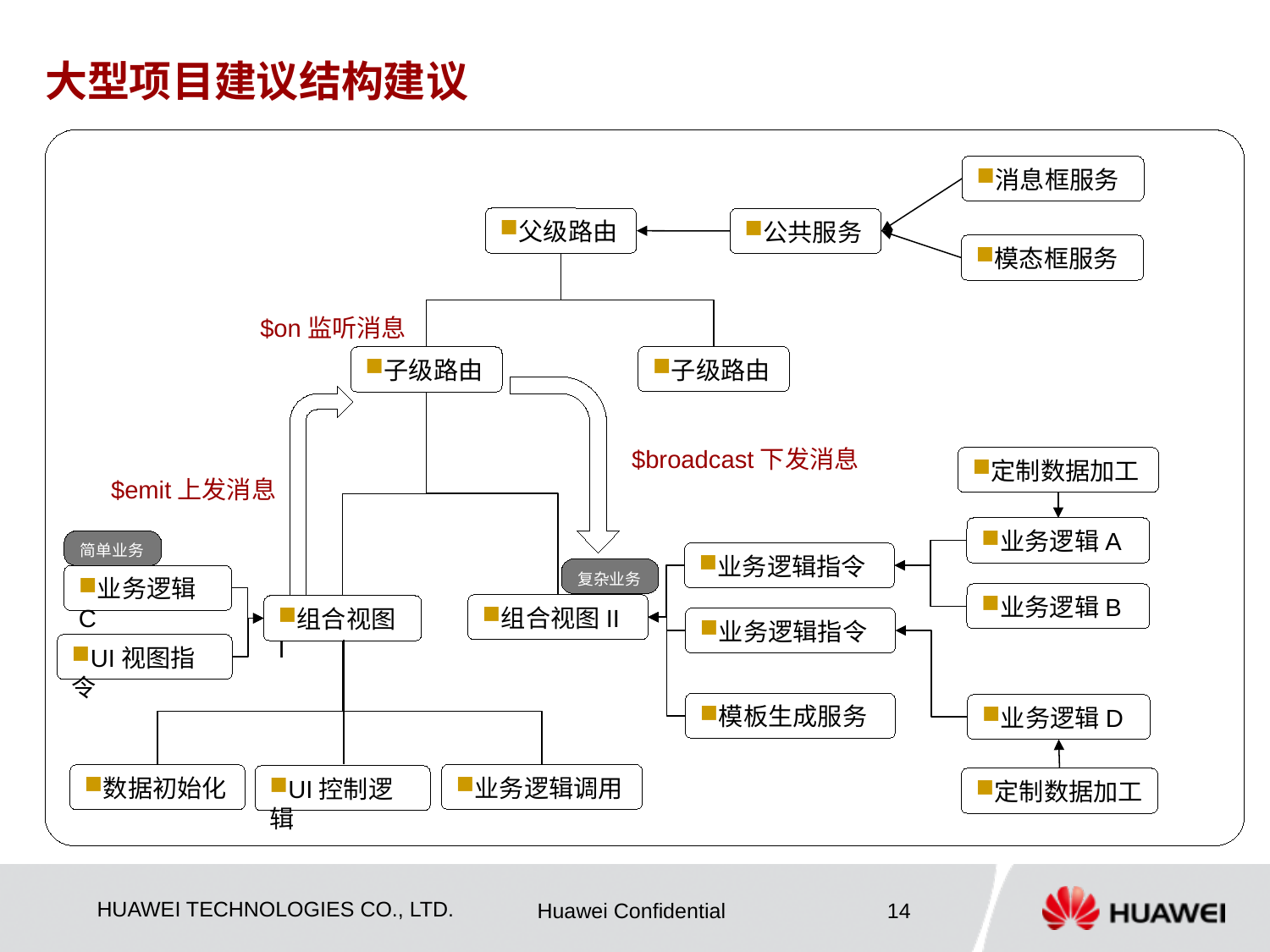

# 大型项目建议结构建议

消息框服务
父级路由
公共服务
模态框服务
$on监听消息
子级路由
子级路由

$broadcast下发消息
定制数据加工
$emit上发消息
业务逻辑A
简单业务
业务逻辑指令
复杂业务
业务逻辑C
业务逻辑B
组合视图II
组合视图I
业务逻辑指令
UI视图指令
模板生成服务
业务逻辑D
业务逻辑调用
数据初始化
UI控制逻辑
定制数据加工